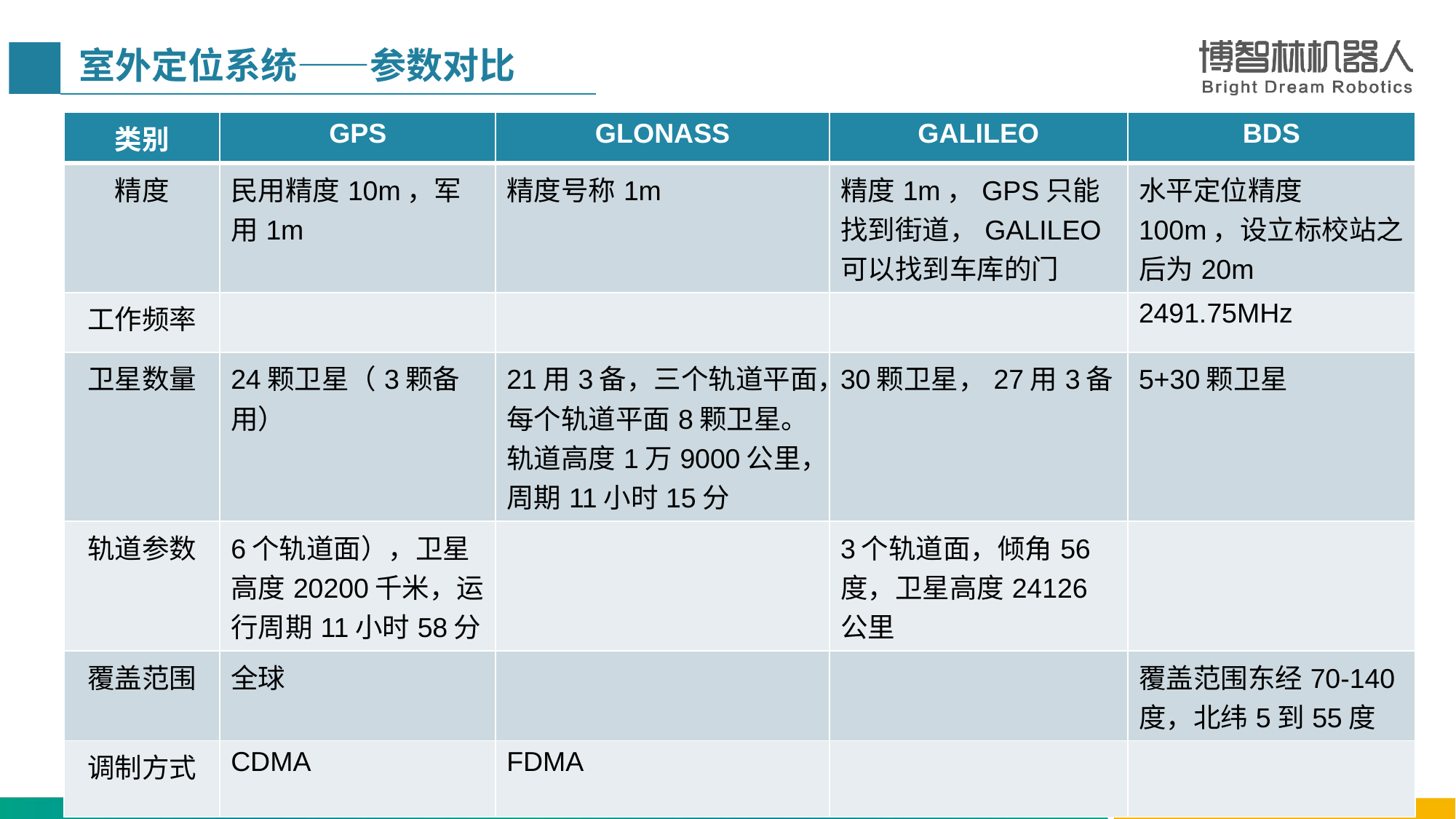

室外定位系统——参数对比
| 类别 | GPS | GLONASS | GALILEO | BDS |
| --- | --- | --- | --- | --- |
| 精度 | 民用精度10m，军用1m | 精度号称1m | 精度1m，GPS只能找到街道，GALILEO可以找到车库的门 | 水平定位精度100m，设立标校站之后为20m |
| 工作频率 |  |  |  | 2491.75MHz |
| 卫星数量 | 24颗卫星（3颗备用） | 21用3备，三个轨道平面，每个轨道平面8颗卫星。轨道高度1万9000公里，周期11小时15分 | 30颗卫星，27用3备 | 5+30颗卫星 |
| 轨道参数 | 6个轨道面），卫星高度20200千米，运行周期11小时58分 |  | 3个轨道面，倾角56度，卫星高度24126公里 |  |
| 覆盖范围 | 全球 |  |  | 覆盖范围东经70-140度，北纬5到55度 |
| 调制方式 | CDMA | FDMA |  |  |